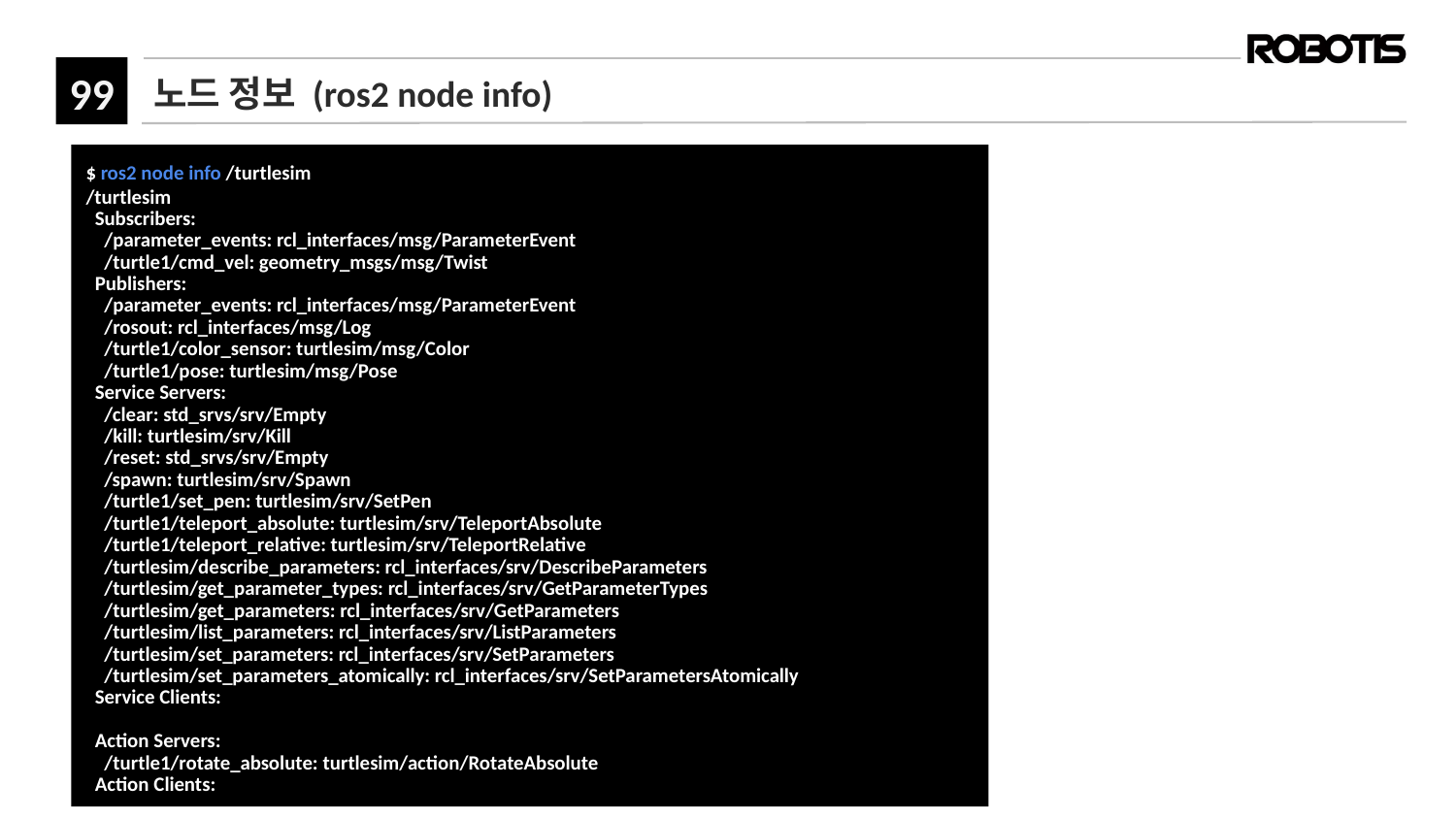

# 노드 정보 (ros2 node info)
$ ros2 node info /turtlesim
/turtlesim
  Subscribers:
    /parameter_events: rcl_interfaces/msg/ParameterEvent
    /turtle1/cmd_vel: geometry_msgs/msg/Twist
  Publishers:
    /parameter_events: rcl_interfaces/msg/ParameterEvent
    /rosout: rcl_interfaces/msg/Log
    /turtle1/color_sensor: turtlesim/msg/Color
    /turtle1/pose: turtlesim/msg/Pose
  Service Servers:
    /clear: std_srvs/srv/Empty
    /kill: turtlesim/srv/Kill
    /reset: std_srvs/srv/Empty
    /spawn: turtlesim/srv/Spawn
    /turtle1/set_pen: turtlesim/srv/SetPen
    /turtle1/teleport_absolute: turtlesim/srv/TeleportAbsolute
    /turtle1/teleport_relative: turtlesim/srv/TeleportRelative
    /turtlesim/describe_parameters: rcl_interfaces/srv/DescribeParameters
    /turtlesim/get_parameter_types: rcl_interfaces/srv/GetParameterTypes
    /turtlesim/get_parameters: rcl_interfaces/srv/GetParameters
    /turtlesim/list_parameters: rcl_interfaces/srv/ListParameters
    /turtlesim/set_parameters: rcl_interfaces/srv/SetParameters
    /turtlesim/set_parameters_atomically: rcl_interfaces/srv/SetParametersAtomically
  Service Clients:

  Action Servers:
    /turtle1/rotate_absolute: turtlesim/action/RotateAbsolute
  Action Clients: